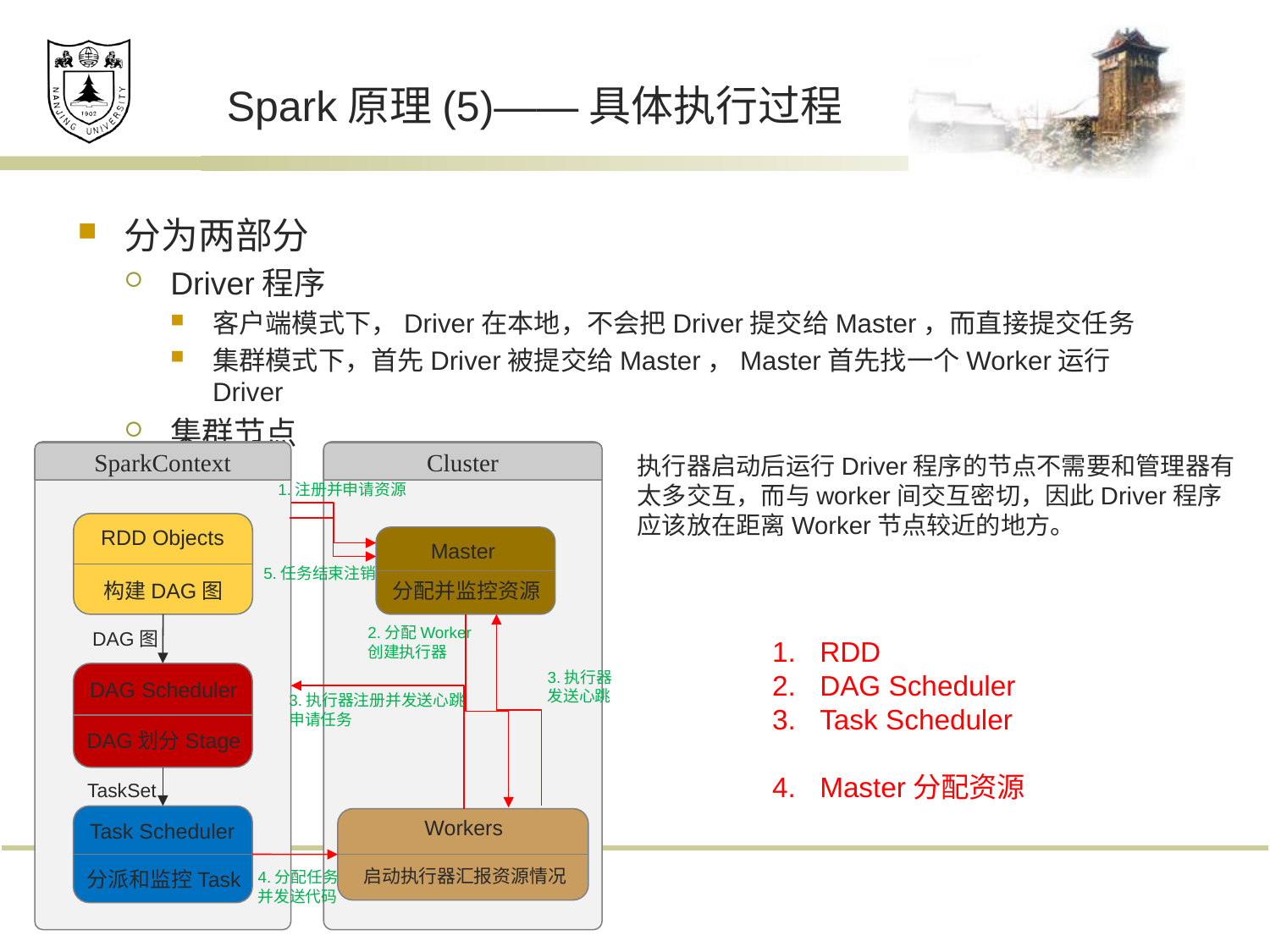

# Spark原理(5)——具体执行过程
分为两部分
Driver程序
客户端模式下，Driver在本地，不会把Driver提交给Master，而直接提交任务
集群模式下，首先Driver被提交给Master，Master首先找一个Worker运行Driver
集群节点

SparkContext

RDD Objects
构建DAG图
DAG图

DAG Scheduler
DAG划分Stage
TaskSet

Task Scheduler
分派和监控Task

Cluster
1.注册并申请资源

Master
5.任务结束注销
分配并监控资源
2.分配Worker
创建执行器
3.执行器
发送心跳
3.执行器注册并发送心跳
申请任务

Workers
启动执行器汇报资源情况
4.分配任务
并发送代码
执行器启动后运行Driver程序的节点不需要和管理器有太多交互，而与worker间交互密切，因此Driver程序应该放在距离Worker节点较近的地方。
RDD
DAG Scheduler
Task Scheduler

Master分配资源